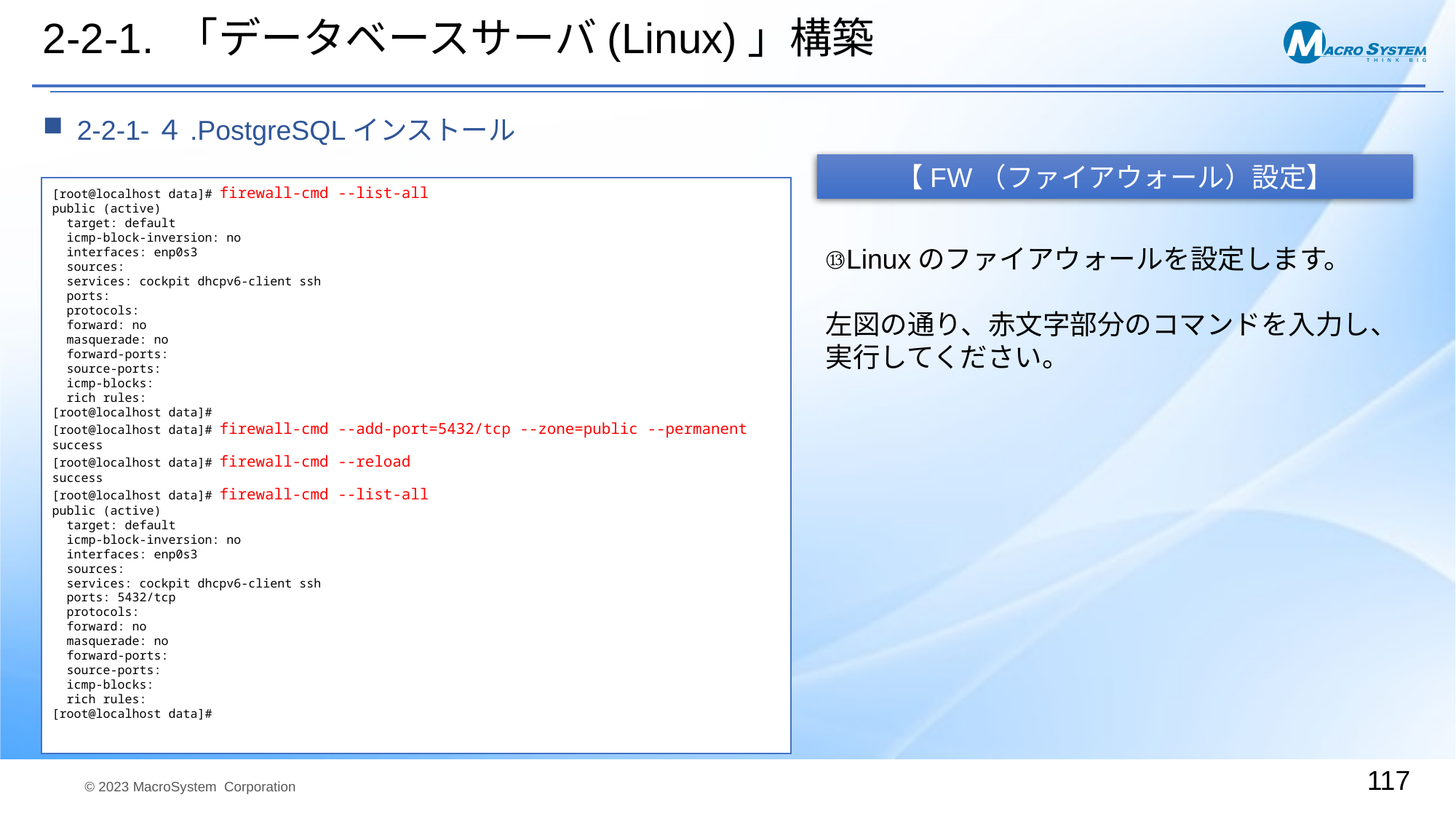

# 2-2-1. 「データベースサーバ(Linux)」構築
2-2-1-４.PostgreSQLインストール
【FW（ファイアウォール）設定】
[root@localhost data]# firewall-cmd --list-all
public (active)
  target: default
  icmp-block-inversion: no
  interfaces: enp0s3
  sources:
  services: cockpit dhcpv6-client ssh
  ports:
  protocols:
  forward: no
  masquerade: no
  forward-ports:
  source-ports:
  icmp-blocks:
  rich rules:
[root@localhost data]#
[root@localhost data]# firewall-cmd --add-port=5432/tcp --zone=public --permanent
success
[root@localhost data]# firewall-cmd --reload
success
[root@localhost data]# firewall-cmd --list-all
public (active)
  target: default
  icmp-block-inversion: no
  interfaces: enp0s3
  sources:
  services: cockpit dhcpv6-client ssh
  ports: 5432/tcp
  protocols:
  forward: no
  masquerade: no
  forward-ports:
  source-ports:
  icmp-blocks:
  rich rules:
[root@localhost data]#
⑬Linuxのファイアウォールを設定します。

左図の通り、赤文字部分のコマンドを入力し、実行してください。